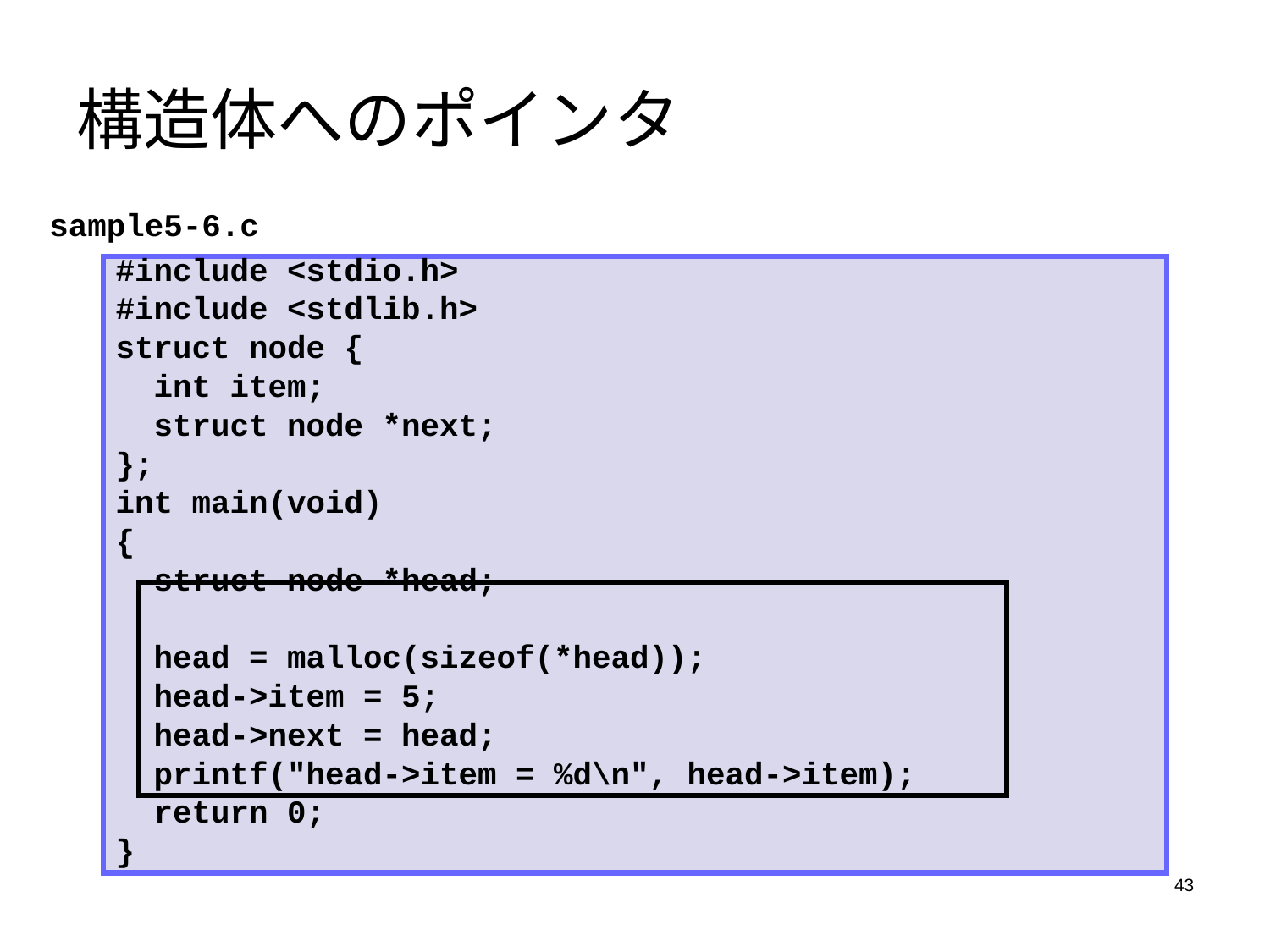

# 構造体へのポインタ
sample5-6.c
#include <stdio.h>
#include <stdlib.h>
struct node {
  int item;
  struct node *next;
};
int main(void)
{
  struct node *head;

  head = malloc(sizeof(*head));
  head->item = 5;
  head->next = head;
  printf("head->item = %d\n", head->item);
  return 0;
}

43